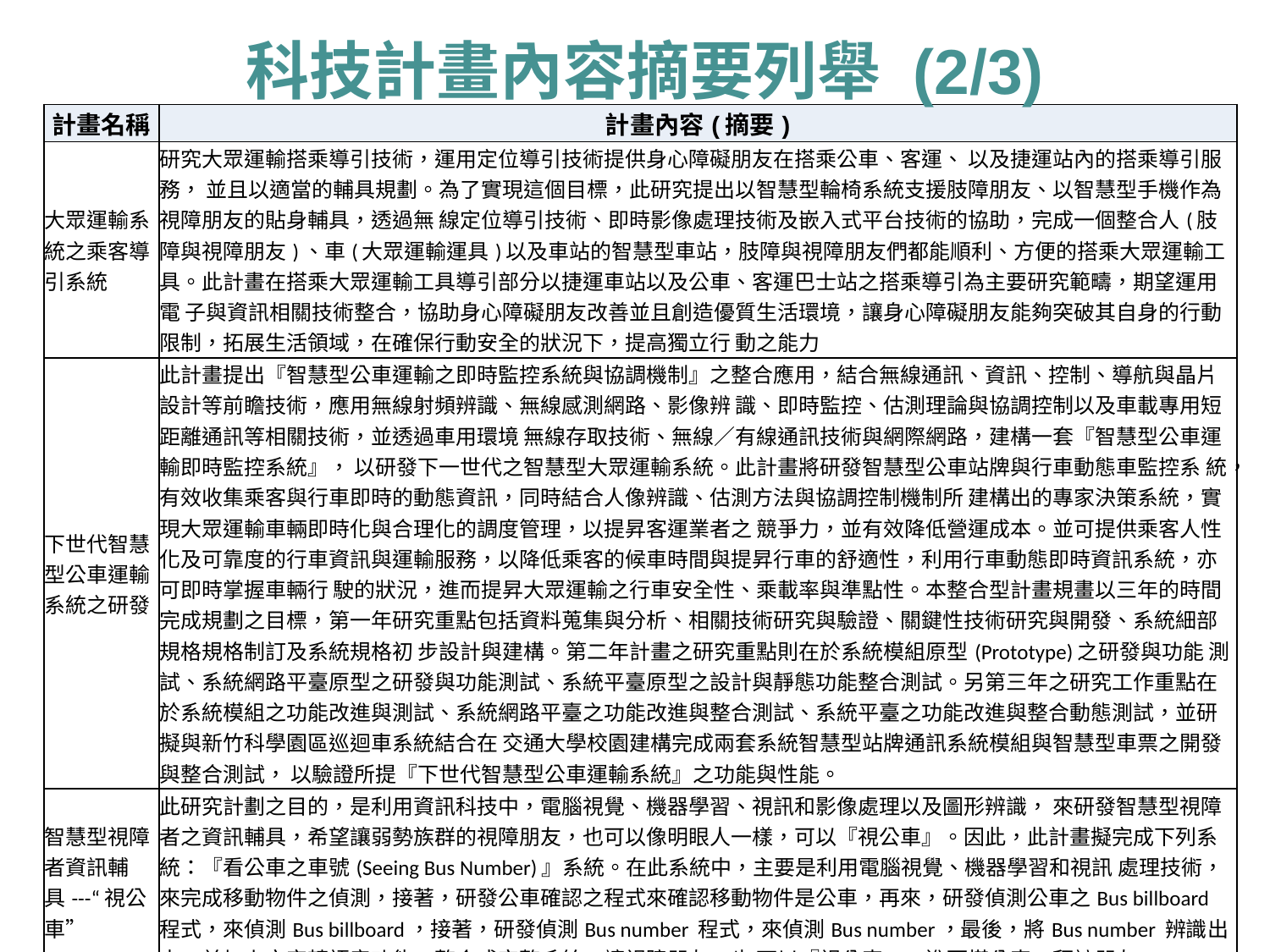

# 科技計畫內容摘要列舉 (2/3)
| 計畫名稱 | 計畫內容(摘要) |
| --- | --- |
| 大眾運輸系統之乘客導引系統 | 研究大眾運輸搭乘導引技術，運用定位導引技術提供身心障礙朋友在搭乘公車、客運、 以及捷運站內的搭乘導引服務， 並且以適當的輔具規劃。為了實現這個目標，此研究提出以智慧型輪椅系統支援肢障朋友、以智慧型手機作為視障朋友的貼身輔具，透過無 線定位導引技術、即時影像處理技術及嵌入式平台技術的協助，完成一個整合人(肢障與視障朋友)、車(大眾運輸運具)以及車站的智慧型車站，肢障與視障朋友們都能順利、方便的搭乘大眾運輸工具。此計畫在搭乘大眾運輸工具導引部分以捷運車站以及公車、客運巴士站之搭乘導引為主要研究範疇，期望運用電 子與資訊相關技術整合，協助身心障礙朋友改善並且創造優質生活環境，讓身心障礙朋友能夠突破其自身的行動限制，拓展生活領域，在確保行動安全的狀況下，提高獨立行 動之能力 |
| 下世代智慧型公車運輸系統之研發 | 此計畫提出『智慧型公車運輸之即時監控系統與協調機制』之整合應用，結合無線通訊、資訊、控制、導航與晶片設計等前瞻技術，應用無線射頻辨識、無線感測網路、影像辨 識、即時監控、估測理論與協調控制以及車載專用短距離通訊等相關技術，並透過車用環境 無線存取技術、無線／有線通訊技術與網際網路，建構一套『智慧型公車運輸即時監控系統』， 以研發下一世代之智慧型大眾運輸系統。此計畫將研發智慧型公車站牌與行車動態車監控系 統，有效收集乘客與行車即時的動態資訊，同時結合人像辨識、估測方法與協調控制機制所 建構出的專家決策系統，實現大眾運輸車輛即時化與合理化的調度管理，以提昇客運業者之 競爭力，並有效降低營運成本。並可提供乘客人性化及可靠度的行車資訊與運輸服務，以降低乘客的候車時間與提昇行車的舒適性，利用行車動態即時資訊系統，亦可即時掌握車輛行 駛的狀況，進而提昇大眾運輸之行車安全性、乘載率與準點性。本整合型計畫規畫以三年的時間完成規劃之目標，第一年研究重點包括資料蒐集與分析、相關技術研究與驗證、關鍵性技術研究與開發、系統細部規格規格制訂及系統規格初 步設計與建構。第二年計畫之研究重點則在於系統模組原型(Prototype)之研發與功能 測試、系統網路平臺原型之研發與功能測試、系統平臺原型之設計與靜態功能整合測試。另第三年之研究工作重點在於系統模組之功能改進與測試、系統網路平臺之功能改進與整合測試、系統平臺之功能改進與整合動態測試，並研擬與新竹科學園區巡迴車系統結合在 交通大學校園建構完成兩套系統智慧型站牌通訊系統模組與智慧型車票之開發與整合測試， 以驗證所提『下世代智慧型公車運輸系統』之功能與性能。 |
| 智慧型視障者資訊輔具---“視公車” | 此研究計劃之目的，是利用資訊科技中，電腦視覺、機器學習、視訊和影像處理以及圖形辨識， 來研發智慧型視障者之資訊輔具，希望讓弱勢族群的視障朋友，也可以像明眼人一樣，可以『視公車』。因此，此計畫擬完成下列系 統：『看公車之車號(Seeing Bus Number)』系統。在此系統中，主要是利用電腦視覺、機器學習和視訊 處理技術，來完成移動物件之偵測，接著，研發公車確認之程式來確認移動物件是公車，再來，研發偵測公車之Bus billboard 程式，來偵測Bus billboard，接著，研發偵測Bus number 程式，來偵測Bus number，最後，將Bus number 辨識出來，並加上文字轉語音功能，整合成完整系統，讓視障朋友，也 可以『視公車』，進而搭公車，拜訪朋友 |
| 交通場所通用化設施設計準則 | 如何增進交通場所設施服務效率，導入通用化設計概念，讓使用人從入站至出站、均能更安全貼心與滿足需要，是此研究重點，此研究探討之交通場所設定為高鐵、台鐵及捷運，將各擇2例共6例，對該交通場所進行分析研究，以瞭解問題與研提設計準則。 |
33